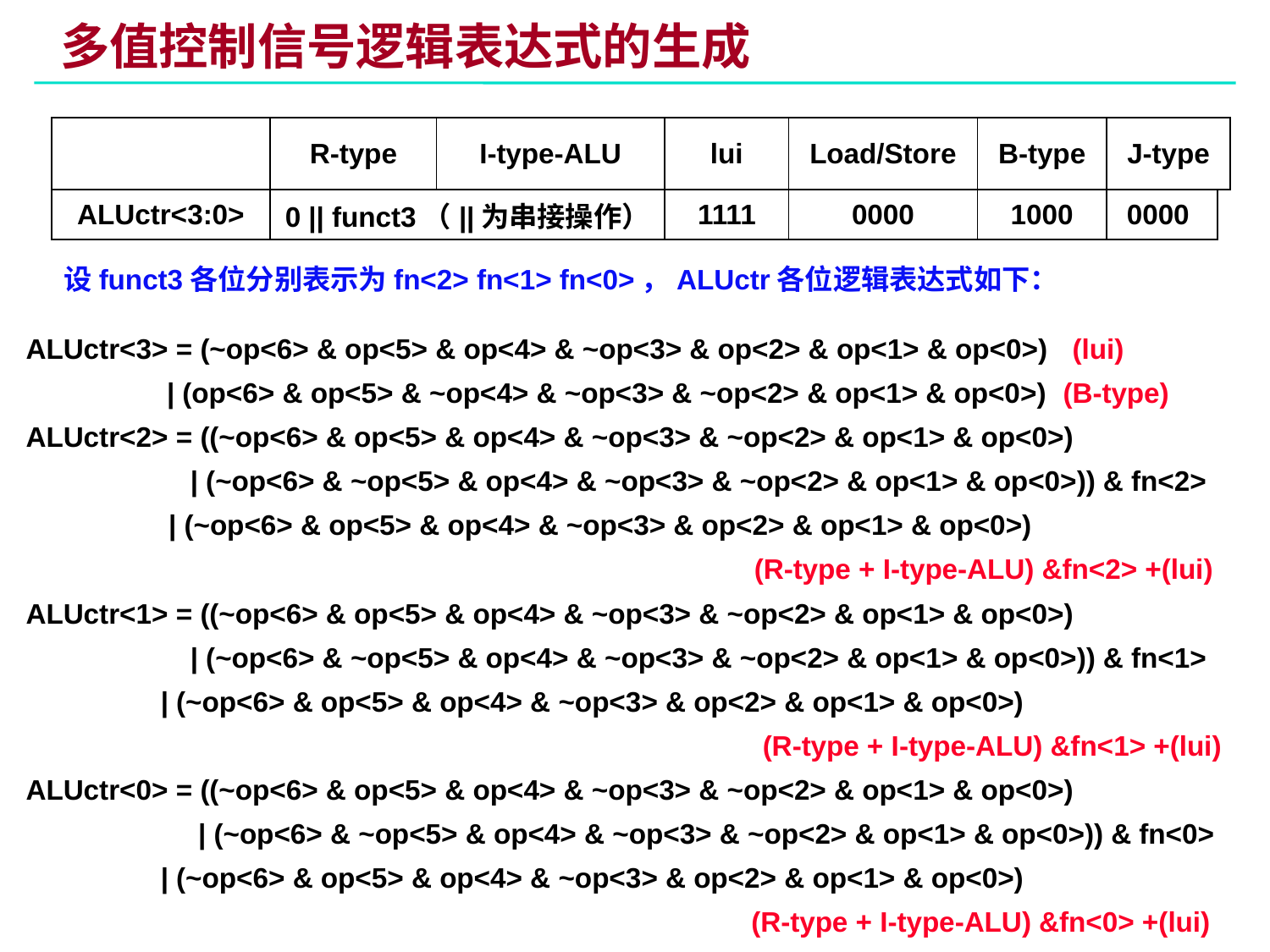

# 多值控制信号逻辑表达式的生成
|  | R-type | I-type-ALU | lui | Load/Store | B-type | J-type |  |
| --- | --- | --- | --- | --- | --- | --- | --- |
| ALUctr<3:0> | 0 || funct3（||为串接操作） |  | 1111 | 0000 | 1000 | 0000 |  |
设funct3各位分别表示为fn<2> fn<1> fn<0>，ALUctr各位逻辑表达式如下：
ALUctr<3> = (~op<6> & op<5> & op<4> & ~op<3> & op<2> & op<1> & op<0>)   (lui)
                  | (op<6> & op<5> & ~op<4> & ~op<3> & ~op<2> & op<1> & op<0>)  (B-type)
ALUctr<2> = ((~op<6> & op<5> & op<4> & ~op<3> & ~op<2> & op<1> & op<0>)
                     | (~op<6> & ~op<5> & op<4> & ~op<3> & ~op<2> & op<1> & op<0>)) & fn<2>
	  | (~op<6> & op<5> & op<4> & ~op<3> & op<2> & op<1> & op<0>)
                                                                                             (R-type + I-type-ALU) &fn<2> +(lui)
ALUctr<1> = ((~op<6> & op<5> & op<4> & ~op<3> & ~op<2> & op<1> & op<0>)
                     | (~op<6> & ~op<5> & op<4> & ~op<3> & ~op<2> & op<1> & op<0>)) & fn<1>
	 | (~op<6> & op<5> & op<4> & ~op<3> & op<2> & op<1> & op<0>)
					             (R-type + I-type-ALU) &fn<1> +(lui)
ALUctr<0> = ((~op<6> & op<5> & op<4> & ~op<3> & ~op<2> & op<1> & op<0>)
                      | (~op<6> & ~op<5> & op<4> & ~op<3> & ~op<2> & op<1> & op<0>)) & fn<0>
	 | (~op<6> & op<5> & op<4> & ~op<3> & op<2> & op<1> & op<0>)
			                                            (R-type + I-type-ALU) &fn<0> +(lui)